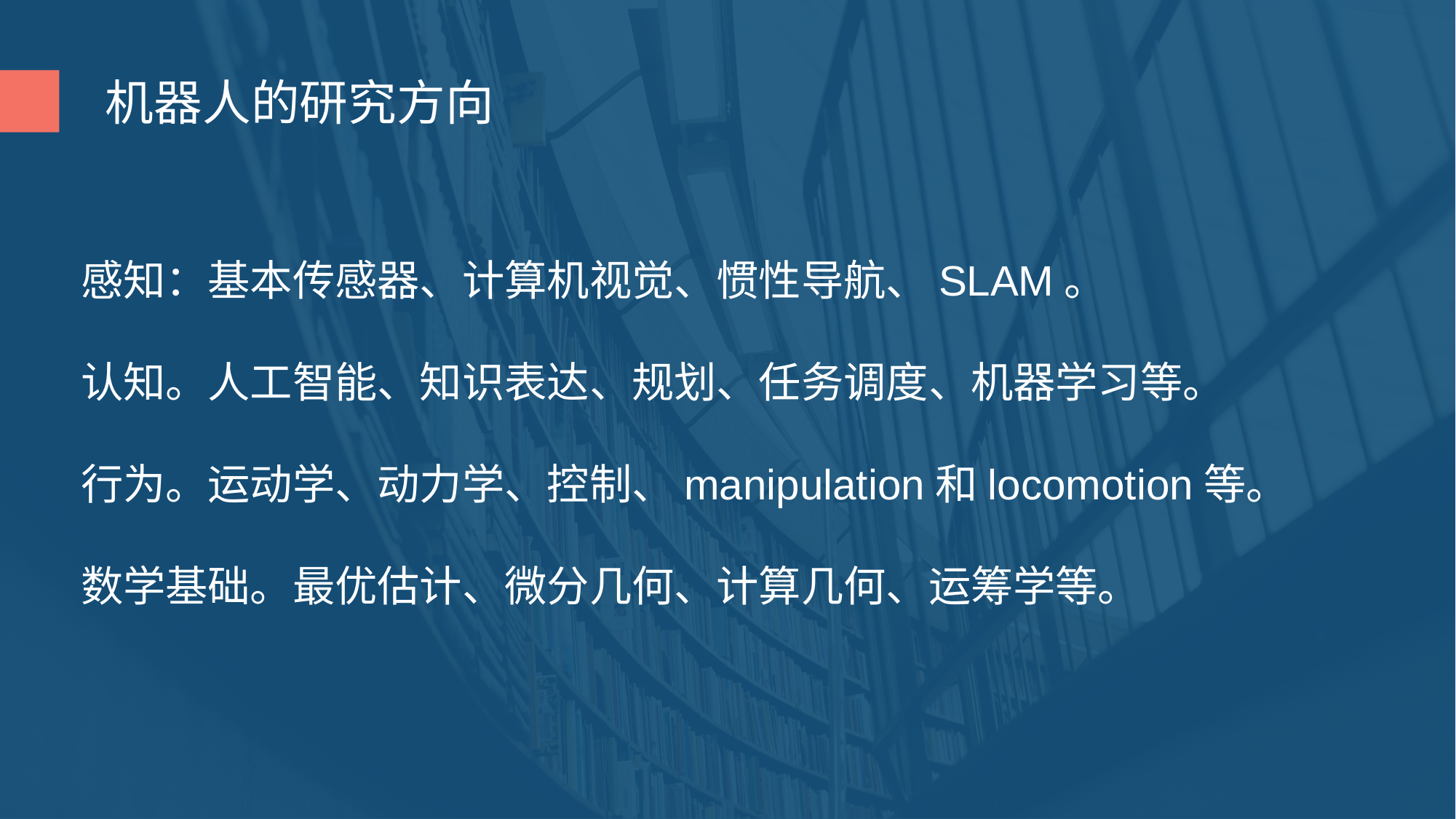

机器人的研究方向
感知：基本传感器、计算机视觉、惯性导航、SLAM。

认知。人工智能、知识表达、规划、任务调度、机器学习等。

行为。运动学、动力学、控制、manipulation和locomotion等。

数学基础。最优估计、微分几何、计算几何、运筹学等。